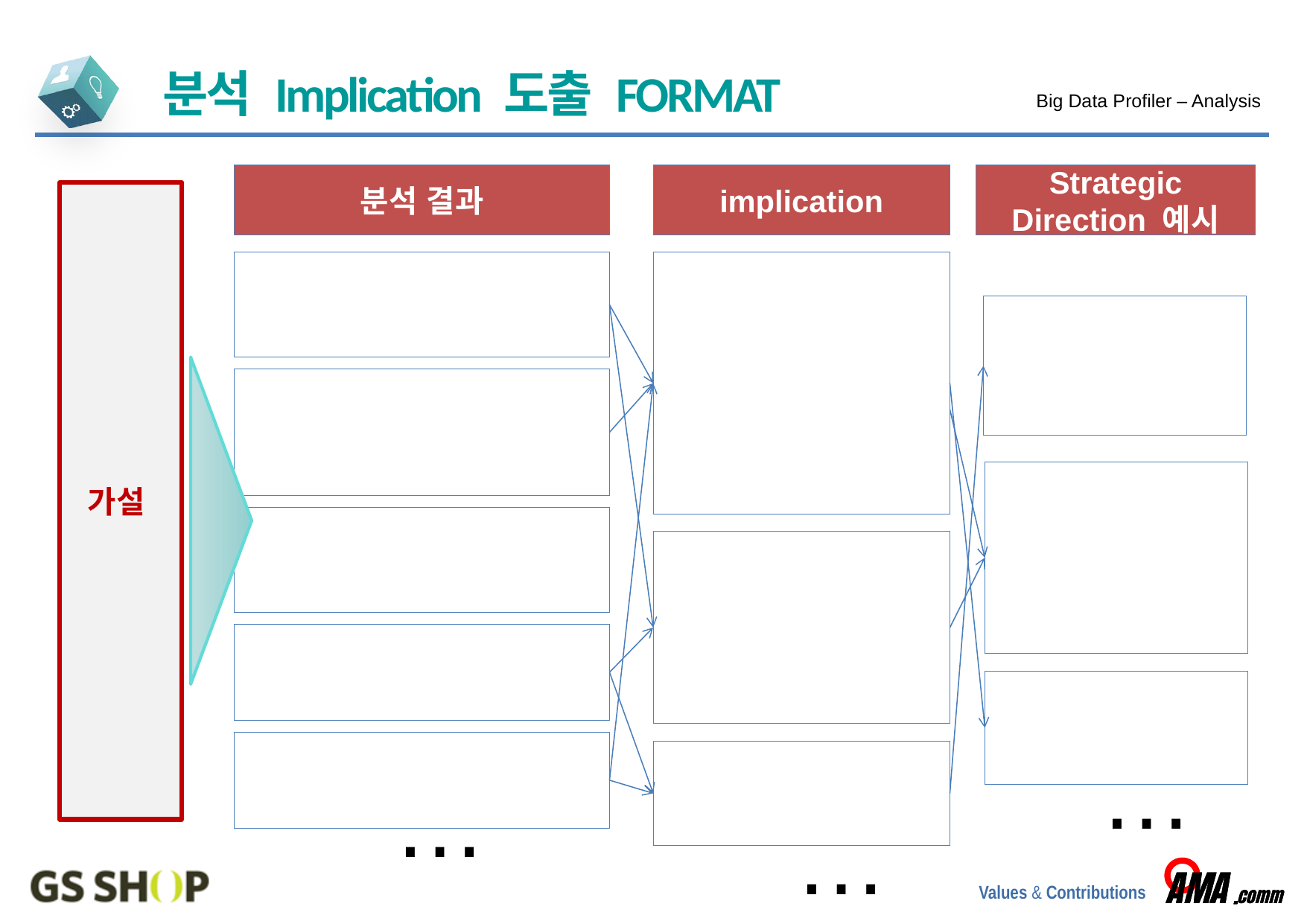

분석 Implication 도출 FORMAT
Big Data Profiler – Analysis
분석 결과
implication
Strategic Direction 예시
가설

…

…
…